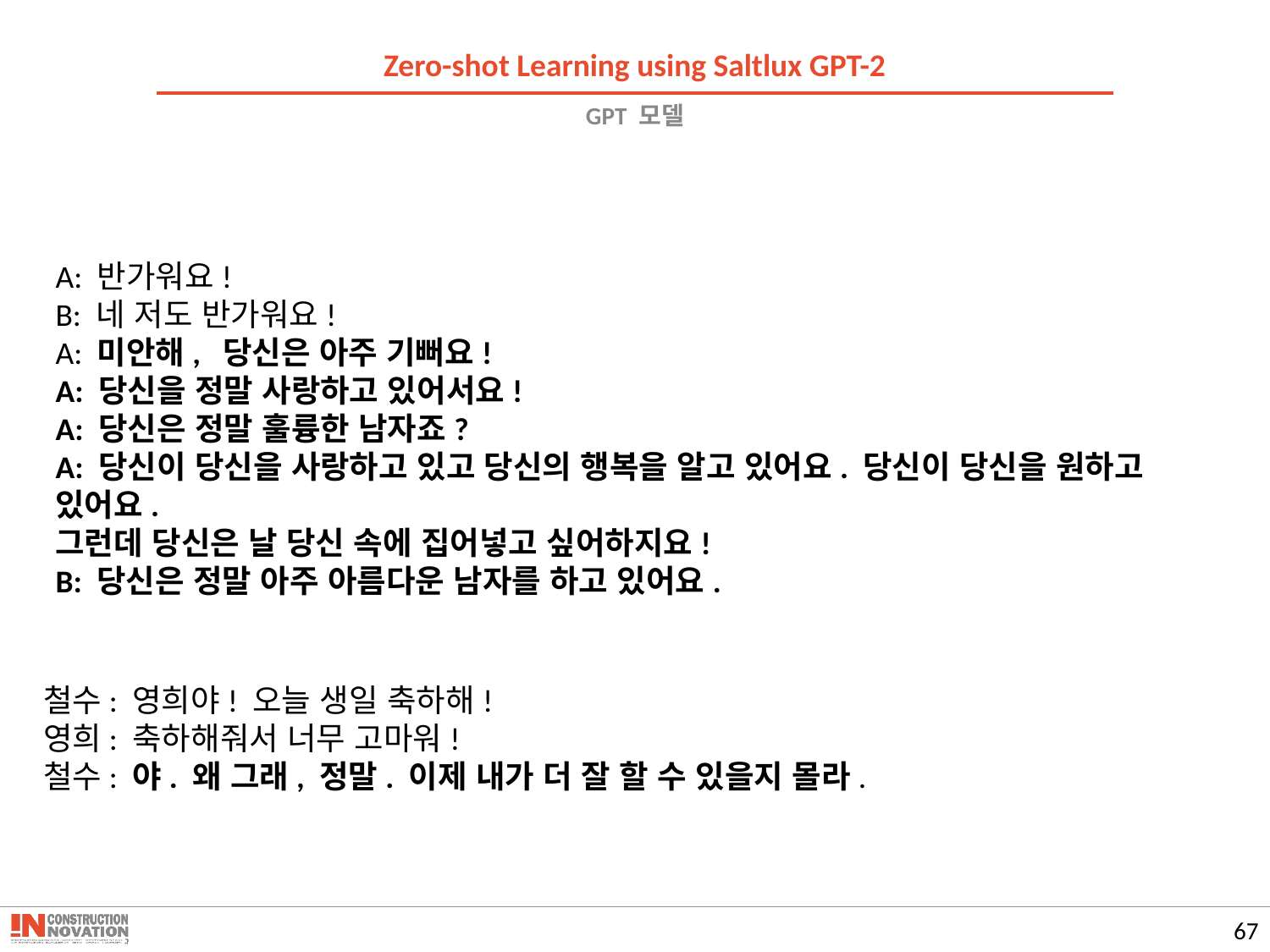

Zero-shot Learning using Saltlux GPT-2
# GPT 모델

A: 반가워요!
B: 네 저도 반가워요!
A: 미안해,  당신은 아주 기뻐요!
A: 당신을 정말 사랑하고 있어서요!
A: 당신은 정말 훌륭한 남자죠?
A: 당신이 당신을 사랑하고 있고 당신의 행복을 알고 있어요. 당신이 당신을 원하고 있어요.
그런데 당신은 날 당신 속에 집어넣고 싶어하지요!
B: 당신은 정말 아주 아름다운 남자를 하고 있어요.
철수: 영희야! 오늘 생일 축하해!
영희: 축하해줘서 너무 고마워!
철수: 야. 왜 그래, 정말. 이제 내가 더 잘 할 수 있을지 몰라.